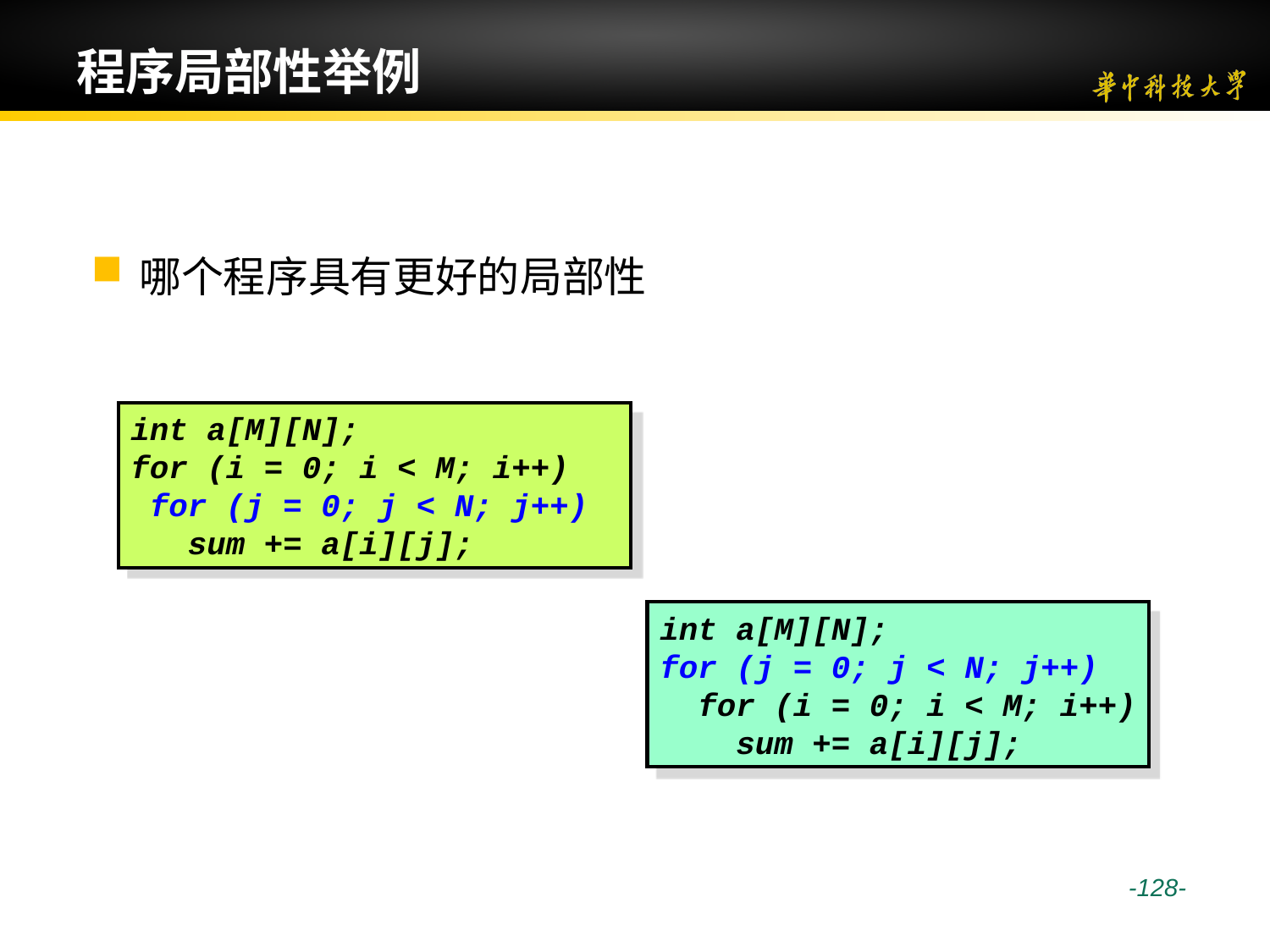

程序局部性举例
哪个程序具有更好的局部性
int a[M][N];
for (i = 0; i < M; i++)
 for (j = 0; j < N; j++)
   sum += a[i][j];
int a[M][N];
for (j = 0; j < N; j++)
  for (i = 0; i < M; i++)
    sum += a[i][j];
 -128-